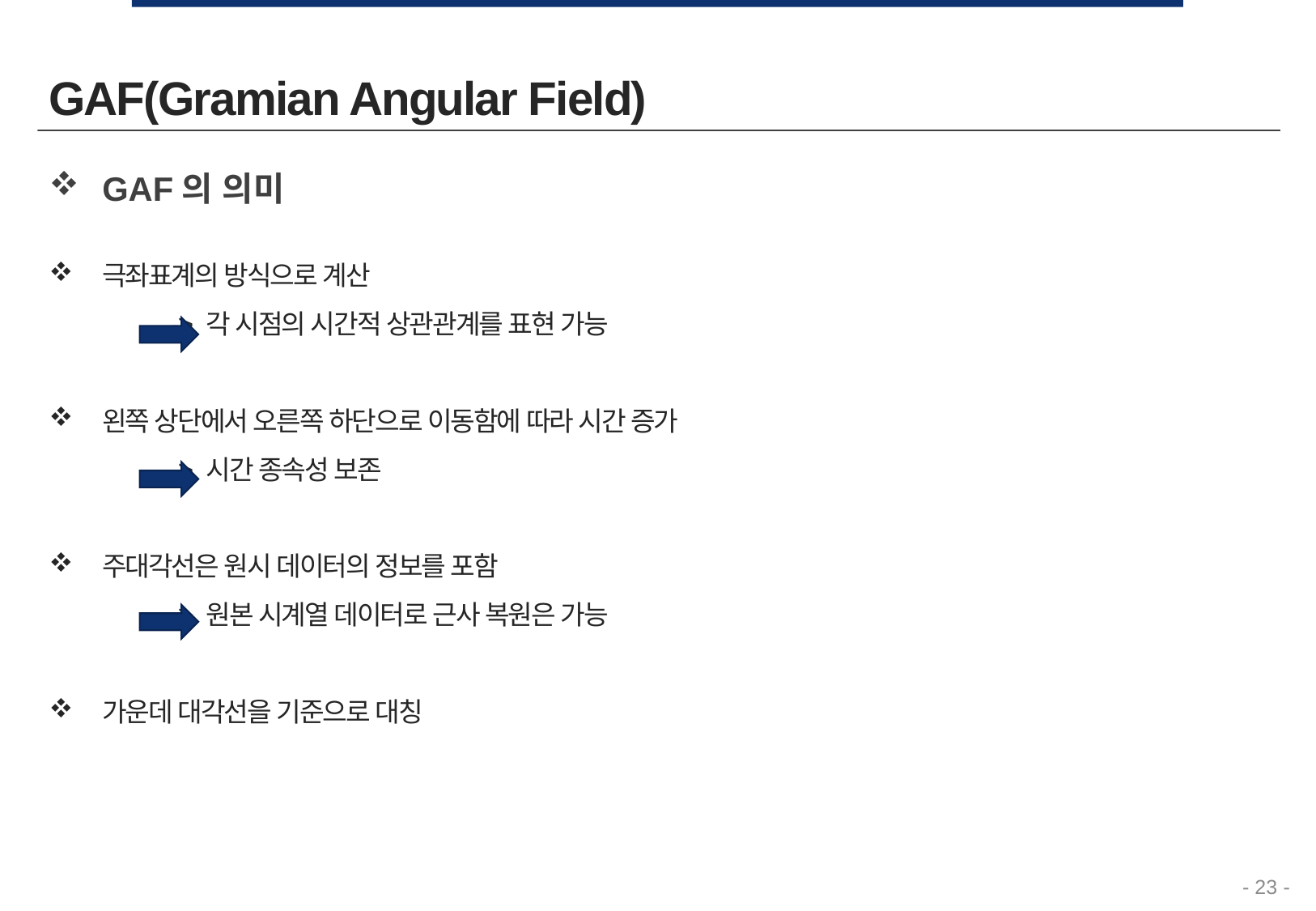

GAF(Gramian Angular Field)
GAF의 의미

극좌표계의 방식으로 계산
	-> 각 시점의 시간적 상관관계를 표현 가능

왼쪽 상단에서 오른쪽 하단으로 이동함에 따라 시간 증가
	-> 시간 종속성 보존

주대각선은 원시 데이터의 정보를 포함
	-> 원본 시계열 데이터로 근사 복원은 가능

가운데 대각선을 기준으로 대칭

- 23 -